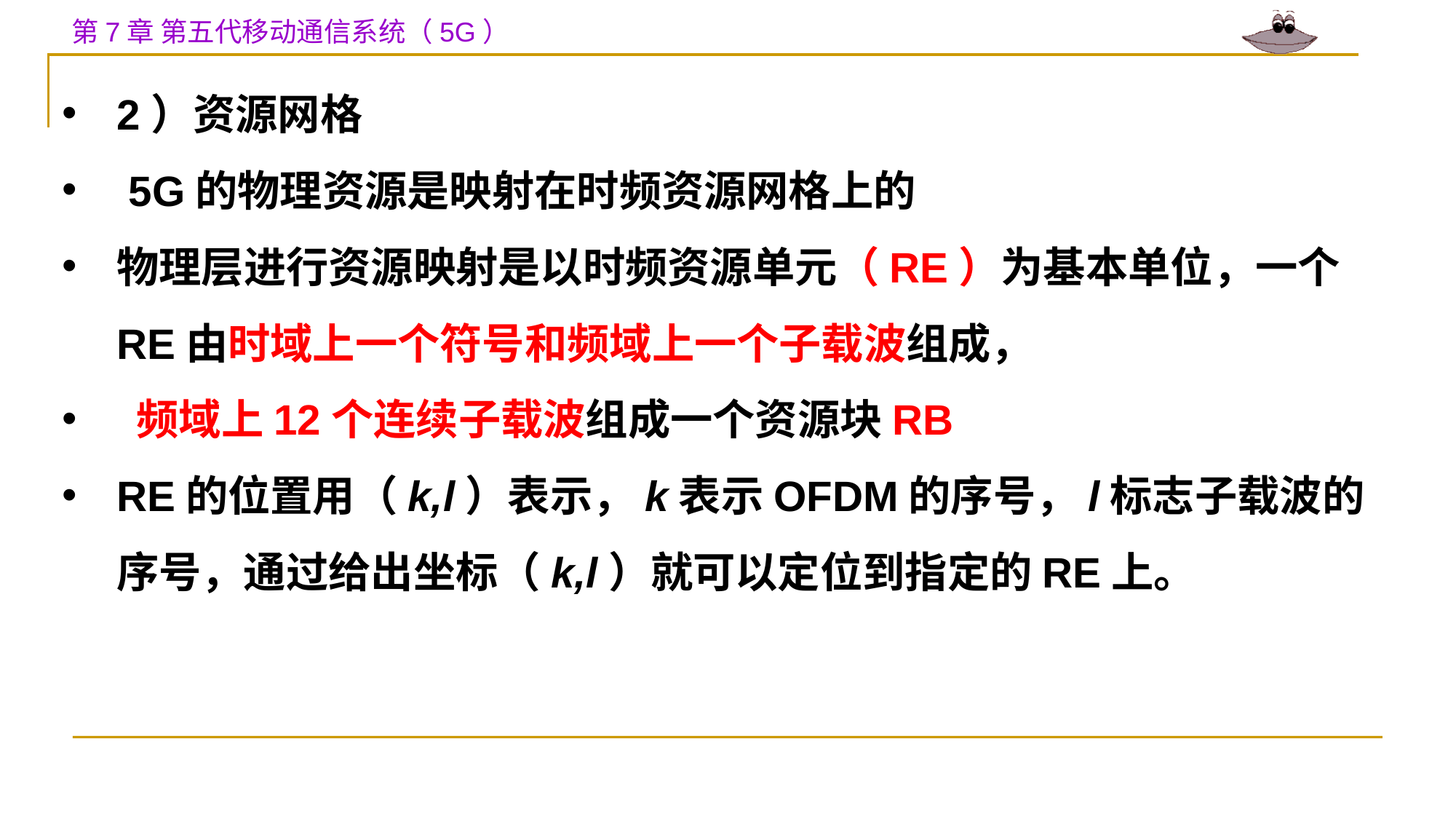

2）资源网格
 5G的物理资源是映射在时频资源网格上的
物理层进行资源映射是以时频资源单元（RE）为基本单位，一个RE由时域上一个符号和频域上一个子载波组成，
 频域上12个连续子载波组成一个资源块RB
RE的位置用（k,l）表示，k表示OFDM的序号，l标志子载波的序号，通过给出坐标（k,l）就可以定位到指定的RE上。